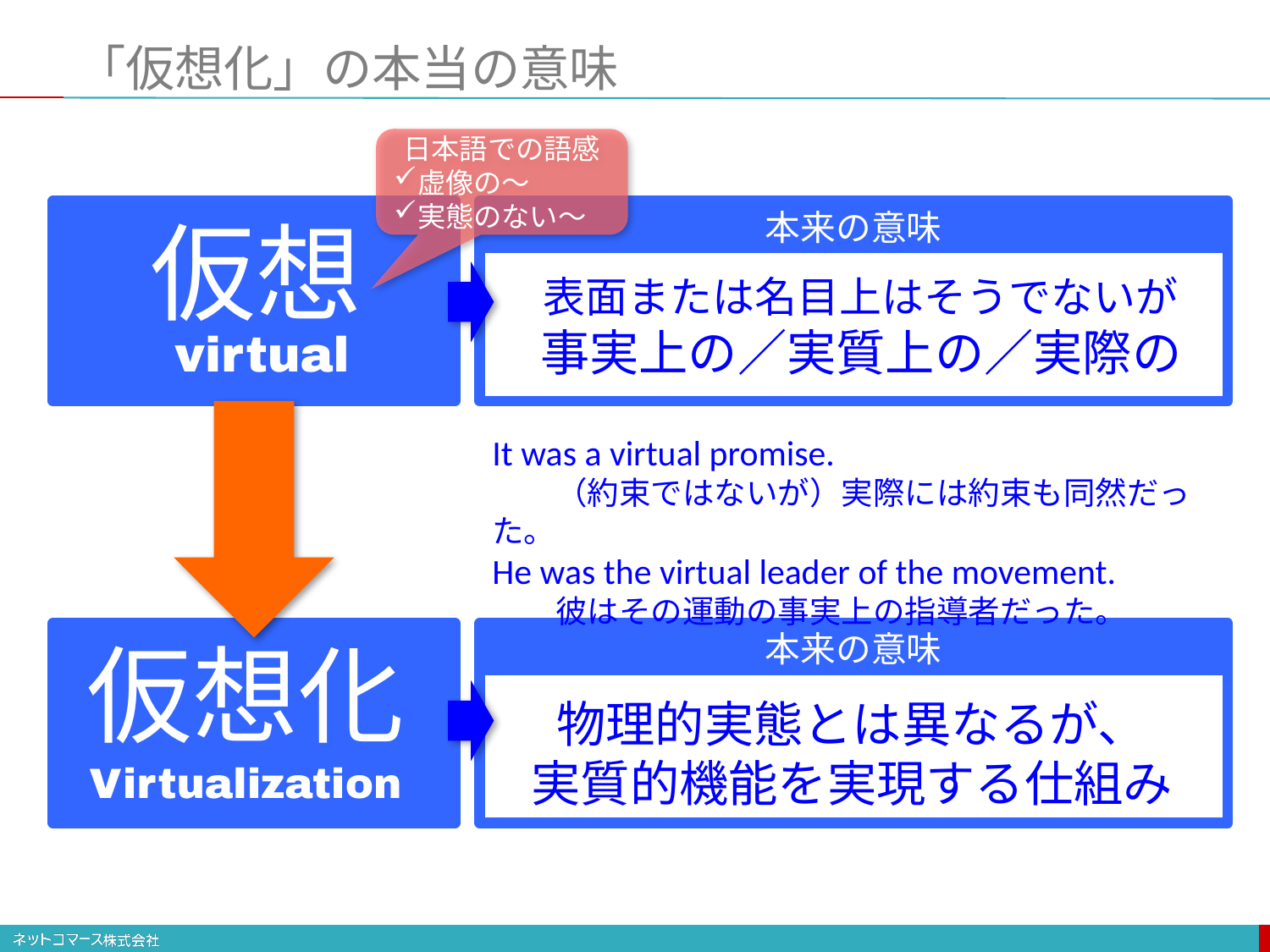

# 「仮想化」の本当の意味
日本語での語感
虚像の〜
実態のない〜

仮想

本来の意味

表面または名目上はそうでないが
事実上の／実質上の／実際の
virtual

仮想化
Virtualization

本来の意味

物理的実態とは異なるが、
実質的機能を実現する仕組み
It was a virtual promise.
　　（約束ではないが）実際には約束も同然だった。
He was the virtual leader of the movement.
　　彼はその運動の事実上の指導者だった。